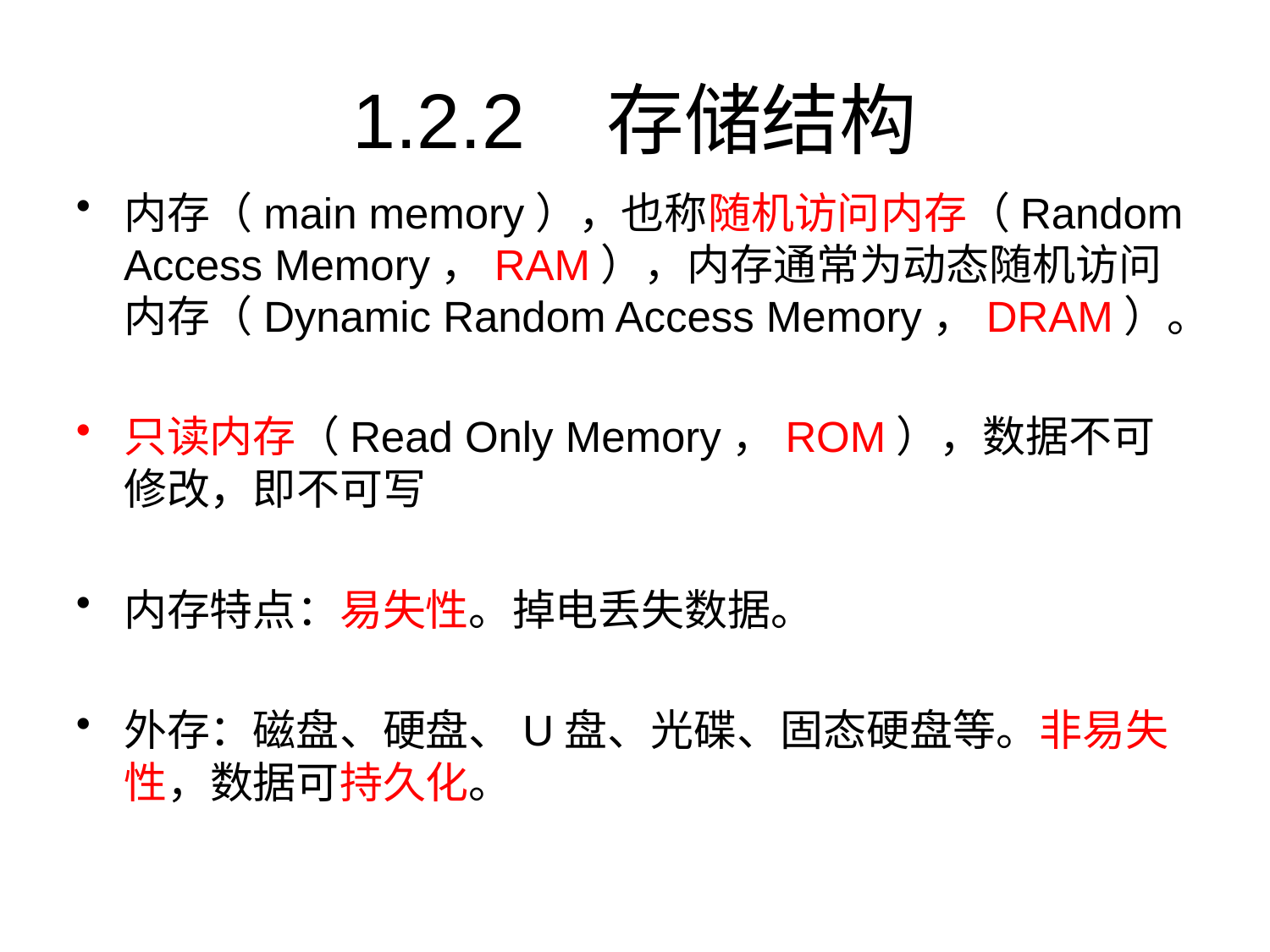

# 1.2.2	存储结构
内存（main memory），也称随机访问内存（Random Access Memory，RAM），内存通常为动态随机访问内存（Dynamic Random Access Memory，DRAM）。

只读内存（Read Only Memory，ROM），数据不可修改，即不可写

内存特点：易失性。掉电丢失数据。

外存：磁盘、硬盘、U盘、光碟、固态硬盘等。非易失性，数据可持久化。